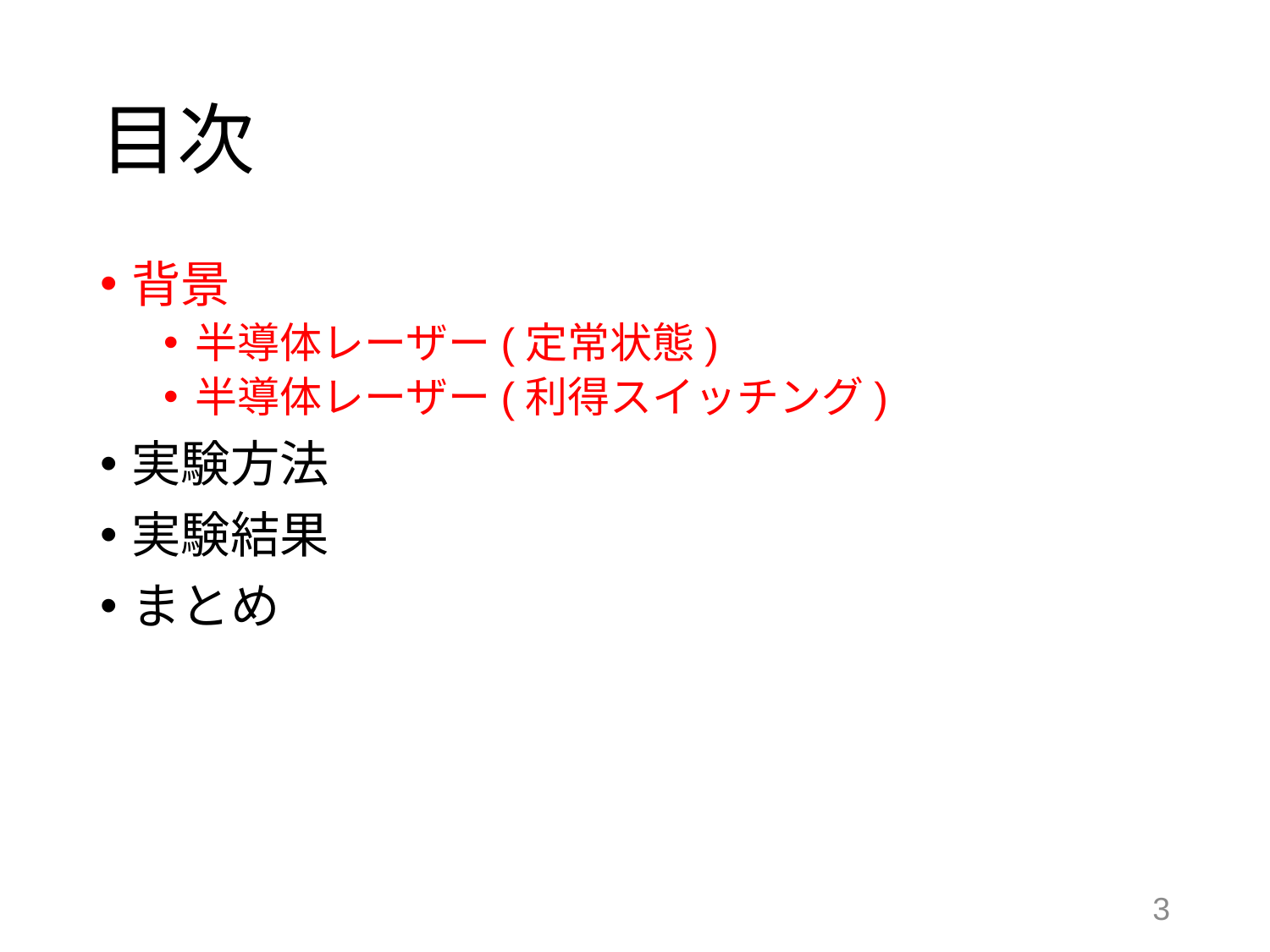

# 目次
背景
半導体レーザー(定常状態)
半導体レーザー(利得スイッチング)
実験方法
実験結果
まとめ
3